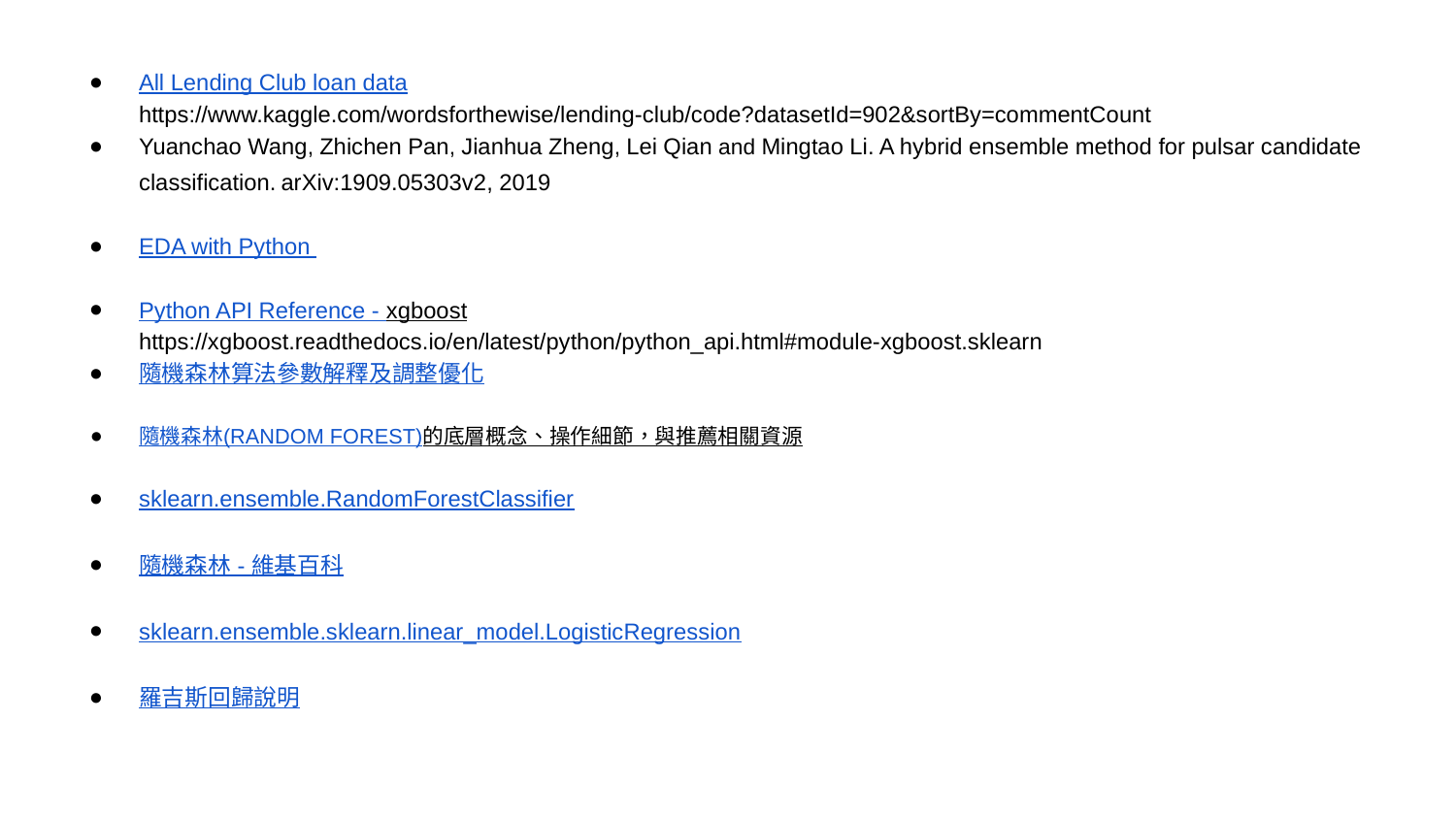

All Lending Club loan data
https://www.kaggle.com/wordsforthewise/lending-club/code?datasetId=902&sortBy=commentCount
Yuanchao Wang, Zhichen Pan, Jianhua Zheng, Lei Qian and Mingtao Li. A hybrid ensemble method for pulsar candidate classification. arXiv:1909.05303v2, 2019

EDA with Python

Python API Reference - xgboost
https://xgboost.readthedocs.io/en/latest/python/python_api.html#module-xgboost.sklearn
隨機森林算法參數解釋及調整優化
隨機森林(RANDOM FOREST)的底層概念、操作細節，與推薦相關資源
sklearn.ensemble.RandomForestClassifier
隨機森林 - 維基百科

sklearn.ensemble.sklearn.linear_model.LogisticRegression

羅吉斯回歸說明